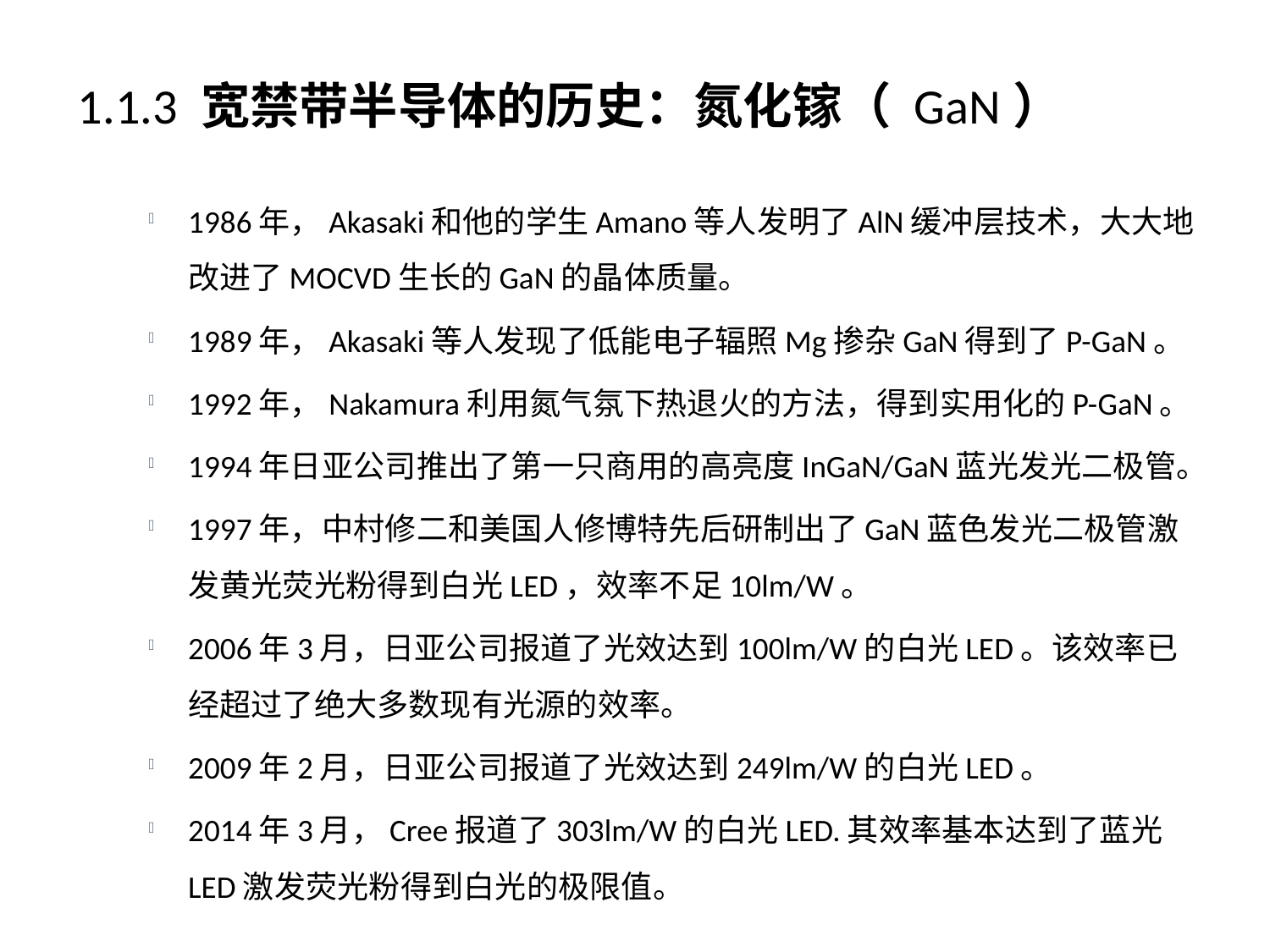

# 1.1.3 宽禁带半导体的历史：氮化镓（ GaN）
1986年，Akasaki和他的学生Amano等人发明了AlN缓冲层技术，大大地改进了MOCVD生长的GaN的晶体质量。
1989年，Akasaki等人发现了低能电子辐照Mg掺杂GaN得到了P-GaN。
1992年，Nakamura利用氮气氛下热退火的方法，得到实用化的P-GaN。
1994年日亚公司推出了第一只商用的高亮度InGaN/GaN蓝光发光二极管。
1997年，中村修二和美国人修博特先后研制出了GaN蓝色发光二极管激发黄光荧光粉得到白光LED，效率不足10lm/W。
2006年3月，日亚公司报道了光效达到100lm/W的白光LED。该效率已经超过了绝大多数现有光源的效率。
2009年2月，日亚公司报道了光效达到249lm/W的白光LED。
2014年3月，Cree报道了303lm/W的白光LED.其效率基本达到了蓝光LED激发荧光粉得到白光的极限值。

25